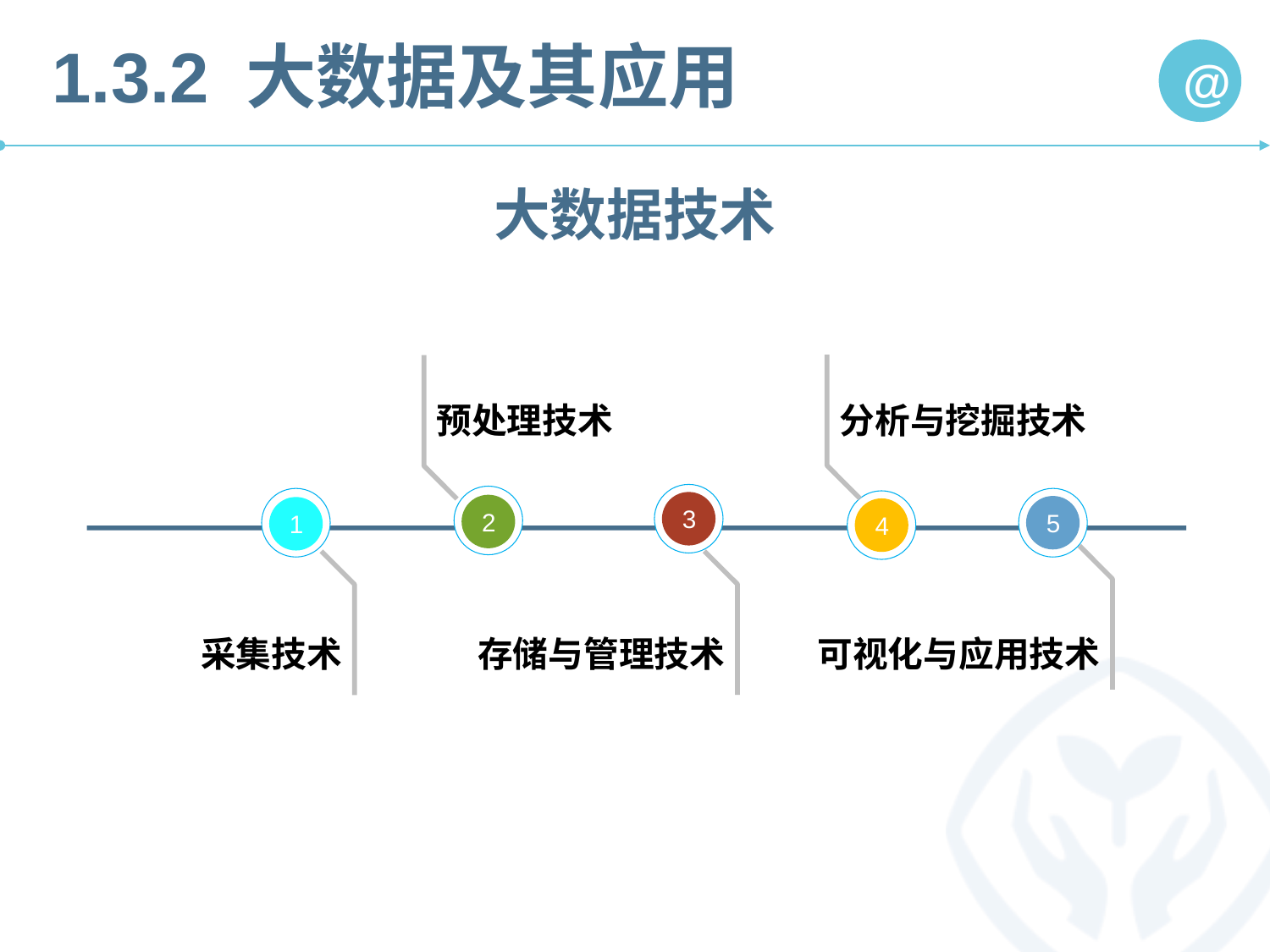

大数据技术

预处理技术
分析与挖掘技术

3

2

1

5

4

采集技术
存储与管理技术
可视化与应用技术